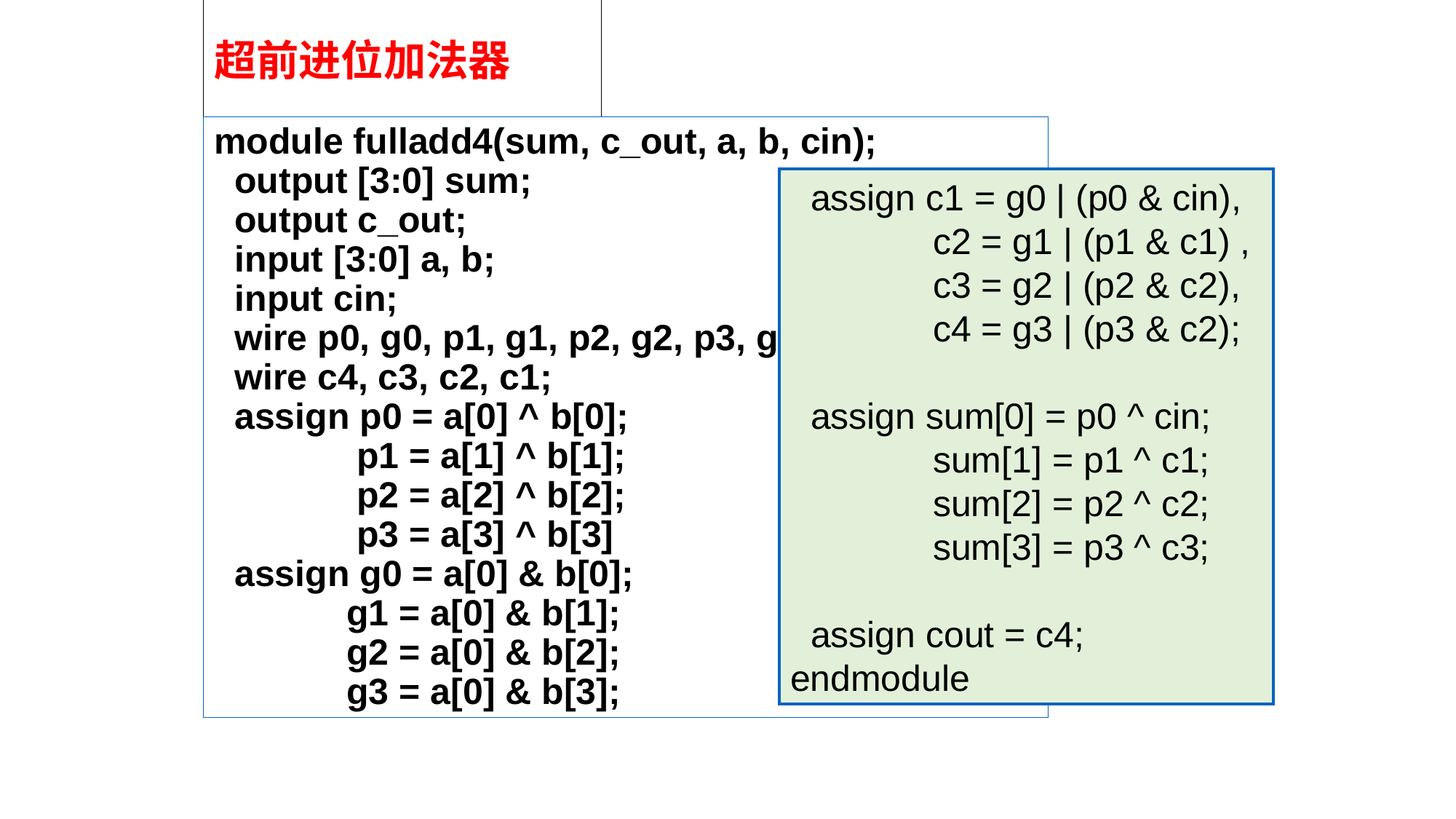

# 超前进位加法器
module fulladd4(sum, c_out, a, b, cin);
  output [3:0] sum;
  output c_out;
  input [3:0] a, b;
  input cin;
  wire p0, g0, p1, g1, p2, g2, p3, g3;
  wire c4, c3, c2, c1;
  assign p0 = a[0] ^ b[0];
              p1 = a[1] ^ b[1];
              p2 = a[2] ^ b[2];
              p3 = a[3] ^ b[3]
  assign g0 = a[0] & b[0];
             g1 = a[0] & b[1];
             g2 = a[0] & b[2];
             g3 = a[0] & b[3];
  assign c1 = g0 | (p0 & cin),
              c2 = g1 | (p1 & c1) ,
              c3 = g2 | (p2 & c2),
              c4 = g3 | (p3 & c2);

  assign sum[0] = p0 ^ cin;
              sum[1] = p1 ^ c1;
              sum[2] = p2 ^ c2;
              sum[3] = p3 ^ c3;

  assign cout = c4;
endmodule